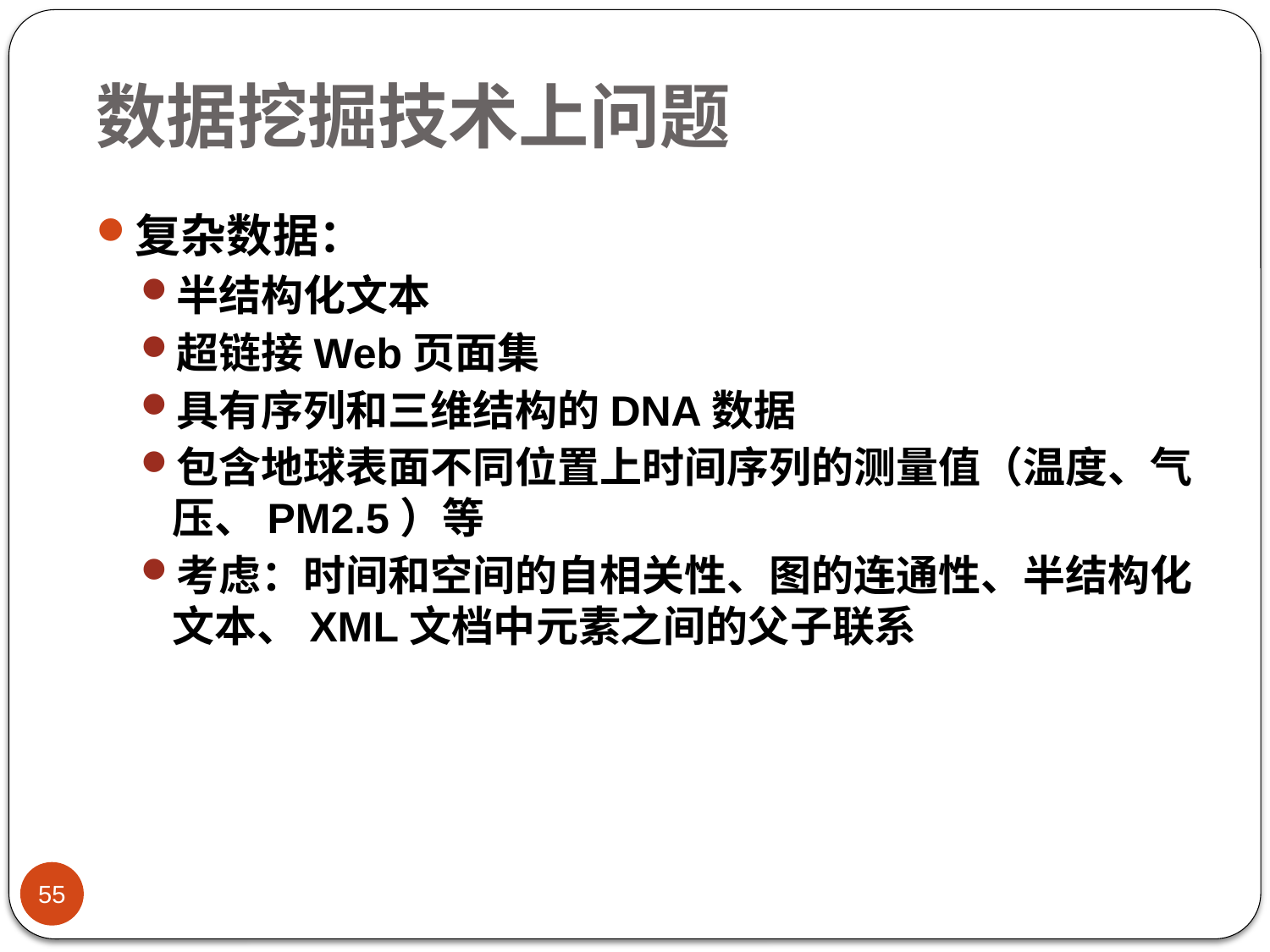

# 数据挖掘技术上问题
复杂数据：
半结构化文本
超链接Web页面集
具有序列和三维结构的DNA数据
包含地球表面不同位置上时间序列的测量值（温度、气压、PM2.5）等
考虑：时间和空间的自相关性、图的连通性、半结构化文本、XML文档中元素之间的父子联系

55